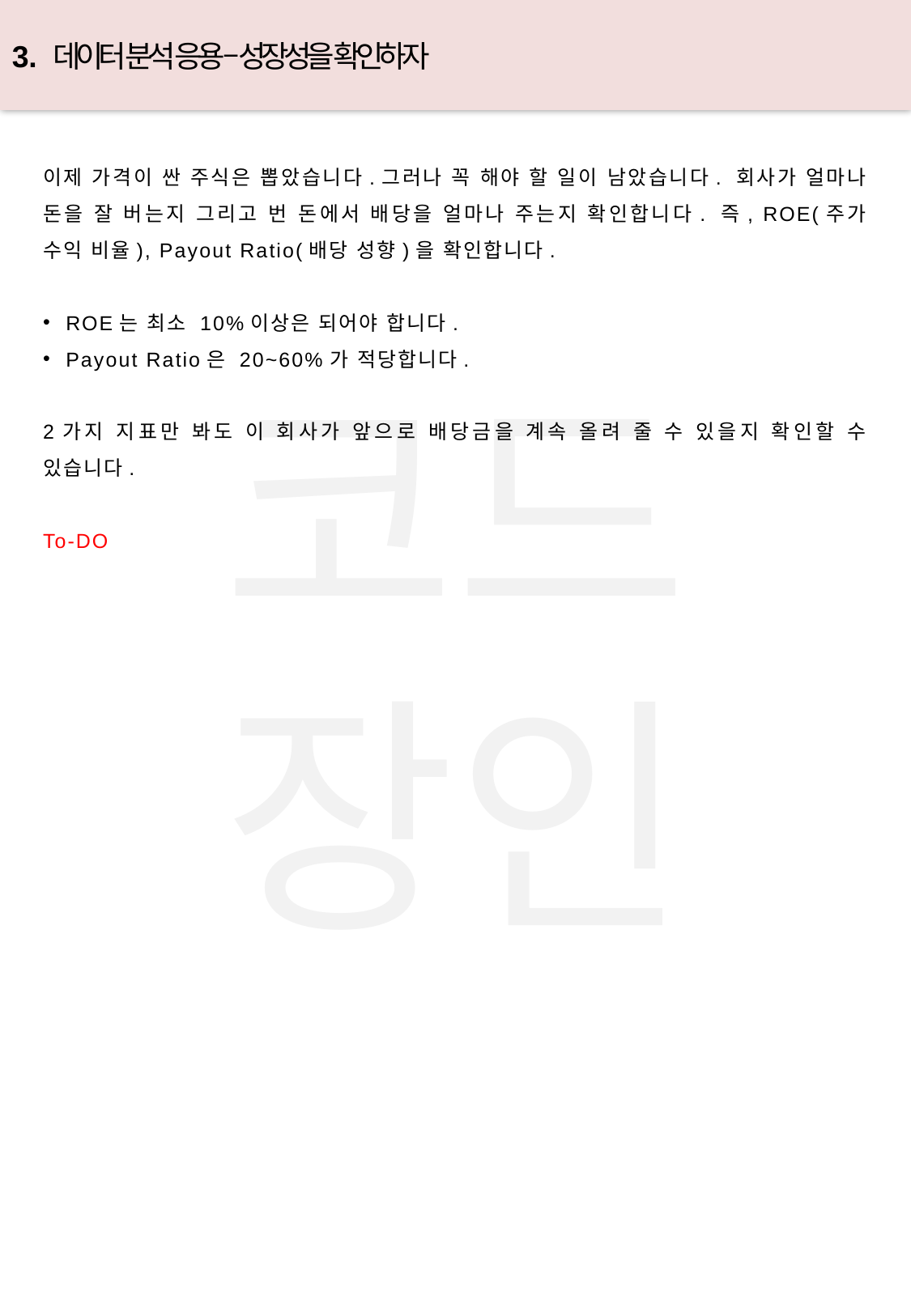

3. 데이터 분석 응용 – 성장성을 확인하자
이제 가격이 싼 주식은 뽑았습니다.그러나 꼭 해야 할 일이 남았습니다. 회사가 얼마나 돈을 잘 버는지 그리고 번 돈에서 배당을 얼마나 주는지 확인합니다. 즉, ROE(주가 수익 비율), Payout Ratio(배당 성향)을 확인합니다.

ROE는 최소 10%이상은 되어야 합니다.
Payout Ratio은 20~60%가 적당합니다.

2가지 지표만 봐도 이 회사가 앞으로 배당금을 계속 올려 줄 수 있을지 확인할 수 있습니다.

To-DO